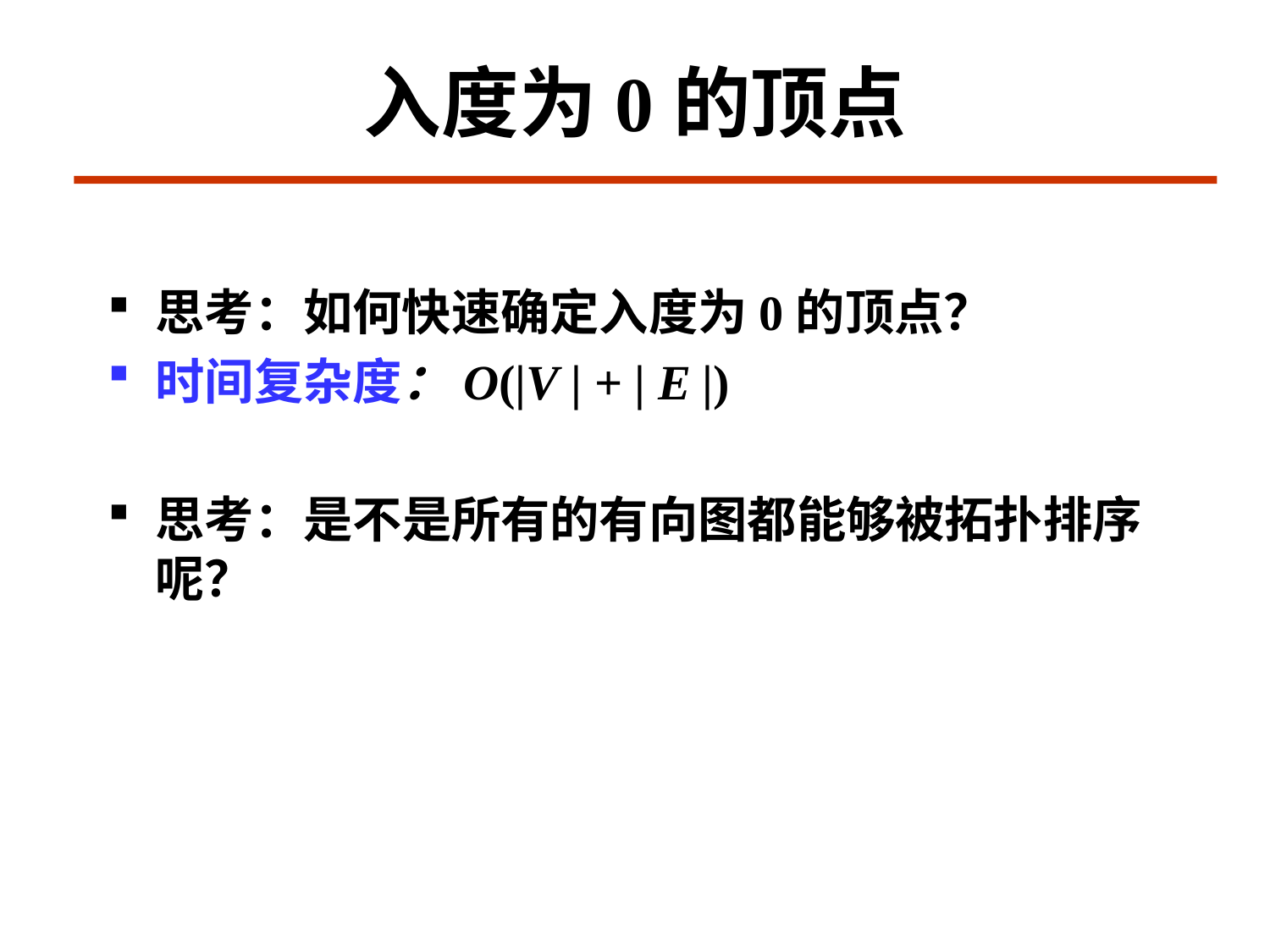

# 入度为0的顶点
思考：如何快速确定入度为0的顶点？
时间复杂度：O(|V | + | E |)

思考：是不是所有的有向图都能够被拓扑排序呢？